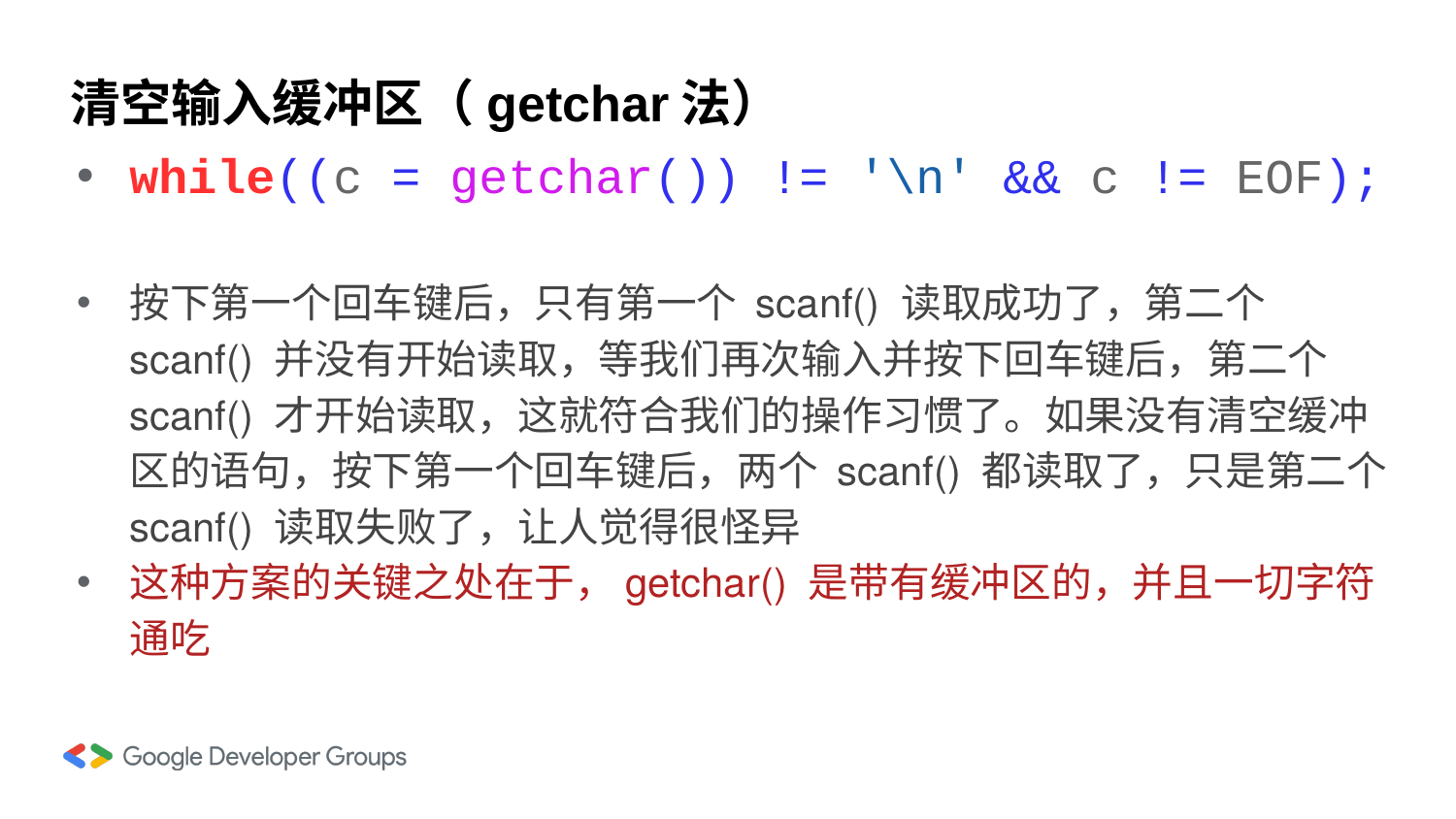

# 清空输入缓冲区（getchar法）
while((c = getchar()) != '\n' && c != EOF);

按下第一个回车键后，只有第一个 scanf() 读取成功了，第二个 scanf() 并没有开始读取，等我们再次输入并按下回车键后，第二个 scanf() 才开始读取，这就符合我们的操作习惯了。如果没有清空缓冲区的语句，按下第一个回车键后，两个 scanf() 都读取了，只是第二个 scanf() 读取失败了，让人觉得很怪异
这种方案的关键之处在于，getchar() 是带有缓冲区的，并且一切字符通吃